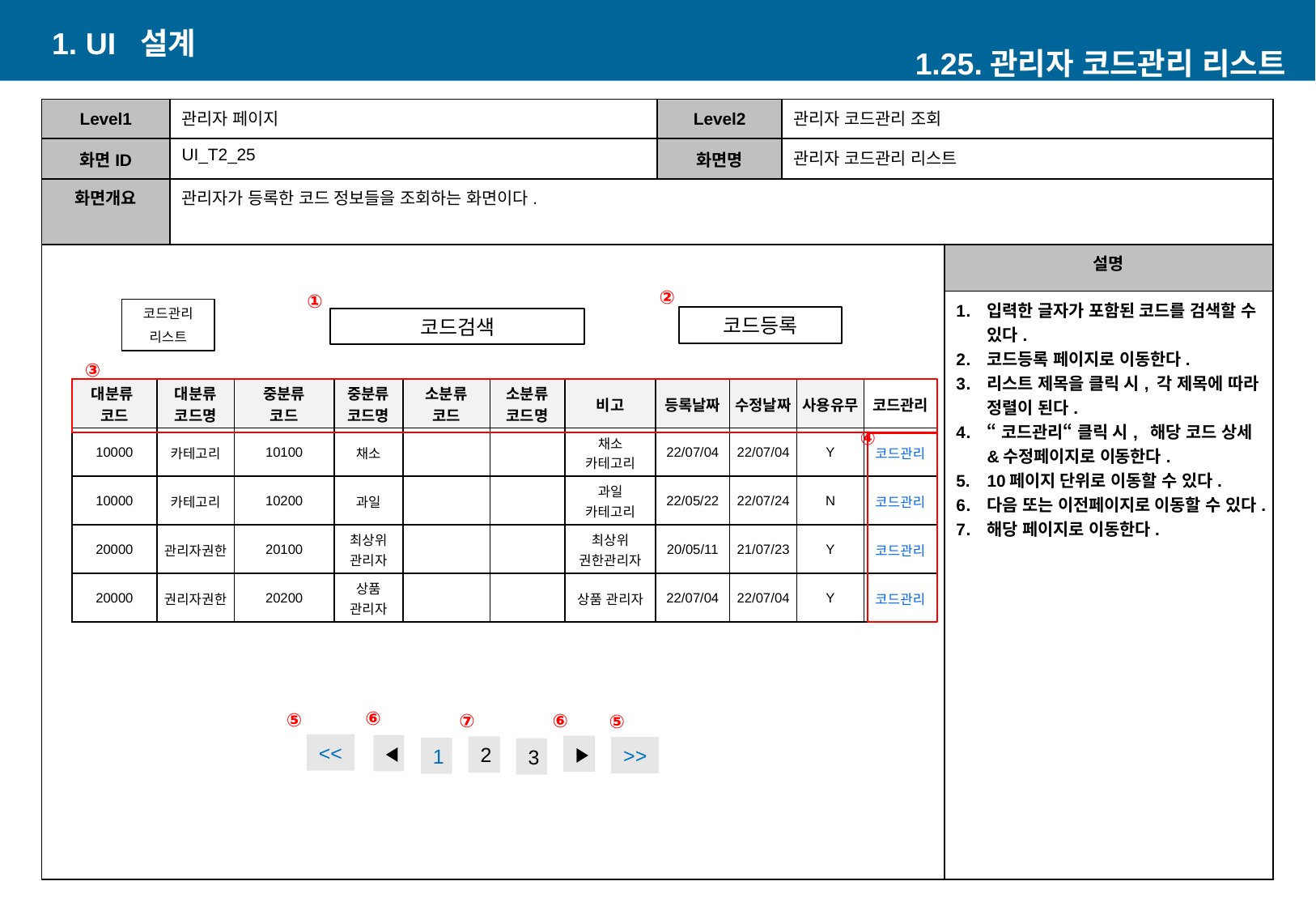

1. UI  설계
1.25.관리자 코드관리 리스트
| Level1 | 관리자 페이지 | Level2 | 관리자 코드관리 조회 | 입력한 글자가 포함된 코드를 검색할 수 있다. 코드등록 페이지로 이동한다. 리스트 제목을 클릭 시, 각 제목에 따라 정렬이 된다. “코드관리“ 클릭 시, 해당 코드 상세&수정페이지로 이동한다. 10페이지 단위로 이동할 수 있다. 다음 또는 이전페이지로 이동할 수 있다. 해당 페이지로 이동한다. |
| --- | --- | --- | --- | --- |
| 화면ID | UI\_T2\_25 | 화면명 | 관리자 코드관리 리스트 | 입력한 글자가 포함된 코드를 검색할 수 있다. 코드등록 페이지로 이동한다. 리스트 제목을 클릭 시, 각 제목에 따라 정렬이 된다. “코드관리“ 클릭 시, 해당 코드 상세&수정페이지로 이동한다. 10페이지 단위로 이동할 수 있다. 다음 또는 이전페이지로 이동할 수 있다. 해당 페이지로 이동한다. |
| 화면개요 | 관리자가 등록한 코드 정보들을 조회하는 화면이다. | 입력한 글자가 포함된 코드를 검색할 수 있다. 코드등록 페이지로 이동한다. 리스트 제목을 클릭 시, 각 제목에 따라 정렬이 된다. “코드관리“ 클릭 시, 해당 코드 상세&수정페이지로 이동한다. 10페이지 단위로 이동할 수 있다. 다음 또는 이전페이지로 이동할 수 있다. 해당 페이지로 이동한다. | 입력한 글자가 포함된 코드를 검색할 수 있다. 코드등록 페이지로 이동한다. 리스트 제목을 클릭 시, 각 제목에 따라 정렬이 된다. “코드관리“ 클릭 시, 해당 코드 상세&수정페이지로 이동한다. 10페이지 단위로 이동할 수 있다. 다음 또는 이전페이지로 이동할 수 있다. 해당 페이지로 이동한다. | 입력한 글자가 포함된 코드를 검색할 수 있다. 코드등록 페이지로 이동한다. 리스트 제목을 클릭 시, 각 제목에 따라 정렬이 된다. “코드관리“ 클릭 시, 해당 코드 상세&수정페이지로 이동한다. 10페이지 단위로 이동할 수 있다. 다음 또는 이전페이지로 이동할 수 있다. 해당 페이지로 이동한다. |
|  | 입력한 글자가 포함된 코드를 검색할 수 있다. 코드등록 페이지로 이동한다. 리스트 제목을 클릭 시, 각 제목에 따라 정렬이 된다. “코드관리“ 클릭 시, 해당 코드 상세&수정페이지로 이동한다. 10페이지 단위로 이동할 수 있다. 다음 또는 이전페이지로 이동할 수 있다. 해당 페이지로 이동한다. | 입력한 글자가 포함된 코드를 검색할 수 있다. 코드등록 페이지로 이동한다. 리스트 제목을 클릭 시, 각 제목에 따라 정렬이 된다. “코드관리“ 클릭 시, 해당 코드 상세&수정페이지로 이동한다. 10페이지 단위로 이동할 수 있다. 다음 또는 이전페이지로 이동할 수 있다. 해당 페이지로 이동한다. | 입력한 글자가 포함된 코드를 검색할 수 있다. 코드등록 페이지로 이동한다. 리스트 제목을 클릭 시, 각 제목에 따라 정렬이 된다. “코드관리“ 클릭 시, 해당 코드 상세&수정페이지로 이동한다. 10페이지 단위로 이동할 수 있다. 다음 또는 이전페이지로 이동할 수 있다. 해당 페이지로 이동한다. | 설명 |
| 입력한 글자가 포함된 코드를 검색할 수 있다. 코드등록 페이지로 이동한다. 리스트 제목을 클릭 시, 각 제목에 따라 정렬이 된다. “코드관리“ 클릭 시, 해당 코드 상세&수정페이지로 이동한다. 10페이지 단위로 이동할 수 있다. 다음 또는 이전페이지로 이동할 수 있다. 해당 페이지로 이동한다. | 입력한 글자가 포함된 코드를 검색할 수 있다. 코드등록 페이지로 이동한다. 리스트 제목을 클릭 시, 각 제목에 따라 정렬이 된다. “코드관리“ 클릭 시, 해당 코드 상세&수정페이지로 이동한다. 10페이지 단위로 이동할 수 있다. 다음 또는 이전페이지로 이동할 수 있다. 해당 페이지로 이동한다. | 입력한 글자가 포함된 코드를 검색할 수 있다. 코드등록 페이지로 이동한다. 리스트 제목을 클릭 시, 각 제목에 따라 정렬이 된다. “코드관리“ 클릭 시, 해당 코드 상세&수정페이지로 이동한다. 10페이지 단위로 이동할 수 있다. 다음 또는 이전페이지로 이동할 수 있다. 해당 페이지로 이동한다. | 입력한 글자가 포함된 코드를 검색할 수 있다. 코드등록 페이지로 이동한다. 리스트 제목을 클릭 시, 각 제목에 따라 정렬이 된다. “코드관리“ 클릭 시, 해당 코드 상세&수정페이지로 이동한다. 10페이지 단위로 이동할 수 있다. 다음 또는 이전페이지로 이동할 수 있다. 해당 페이지로 이동한다. | 입력한 글자가 포함된 코드를 검색할 수 있다. 코드등록 페이지로 이동한다. 리스트 제목을 클릭 시, 각 제목에 따라 정렬이 된다. “코드관리“ 클릭 시, 해당 코드 상세&수정페이지로 이동한다. 10페이지 단위로 이동할 수 있다. 다음 또는 이전페이지로 이동할 수 있다. 해당 페이지로 이동한다. |
②
①
코드관리
리스트
코드등록
코드검색
③
| 대분류 코드 | 대분류 코드명 | 중분류 코드 | 중분류 코드명 | 소분류 코드 | 소분류 코드명 | 비고 | 등록날짜 | 수정날짜 | 사용유무 | 코드관리 |
| --- | --- | --- | --- | --- | --- | --- | --- | --- | --- | --- |
| 10000 | 카테고리 | 10100 | 채소 |  |  | 채소 카테고리 | 22/07/04 | 22/07/04 | Y | 코드관리 |
| 10000 | 카테고리 | 10200 | 과일 |  |  | 과일 카테고리 | 22/05/22 | 22/07/24 | N | 코드관리 |
| 20000 | 관리자권한 | 20100 | 최상위 관리자 |  |  | 최상위 권한관리자 | 20/05/11 | 21/07/23 | Y | 코드관리 |
| 20000 | 권리자권한 | 20200 | 상품 관리자 |  |  | 상품 관리자 | 22/07/04 | 22/07/04 | Y | 코드관리 |

④

⑥
⑤
⑥
⑦
⑤
<<
◀
▶
2
>>
1
3